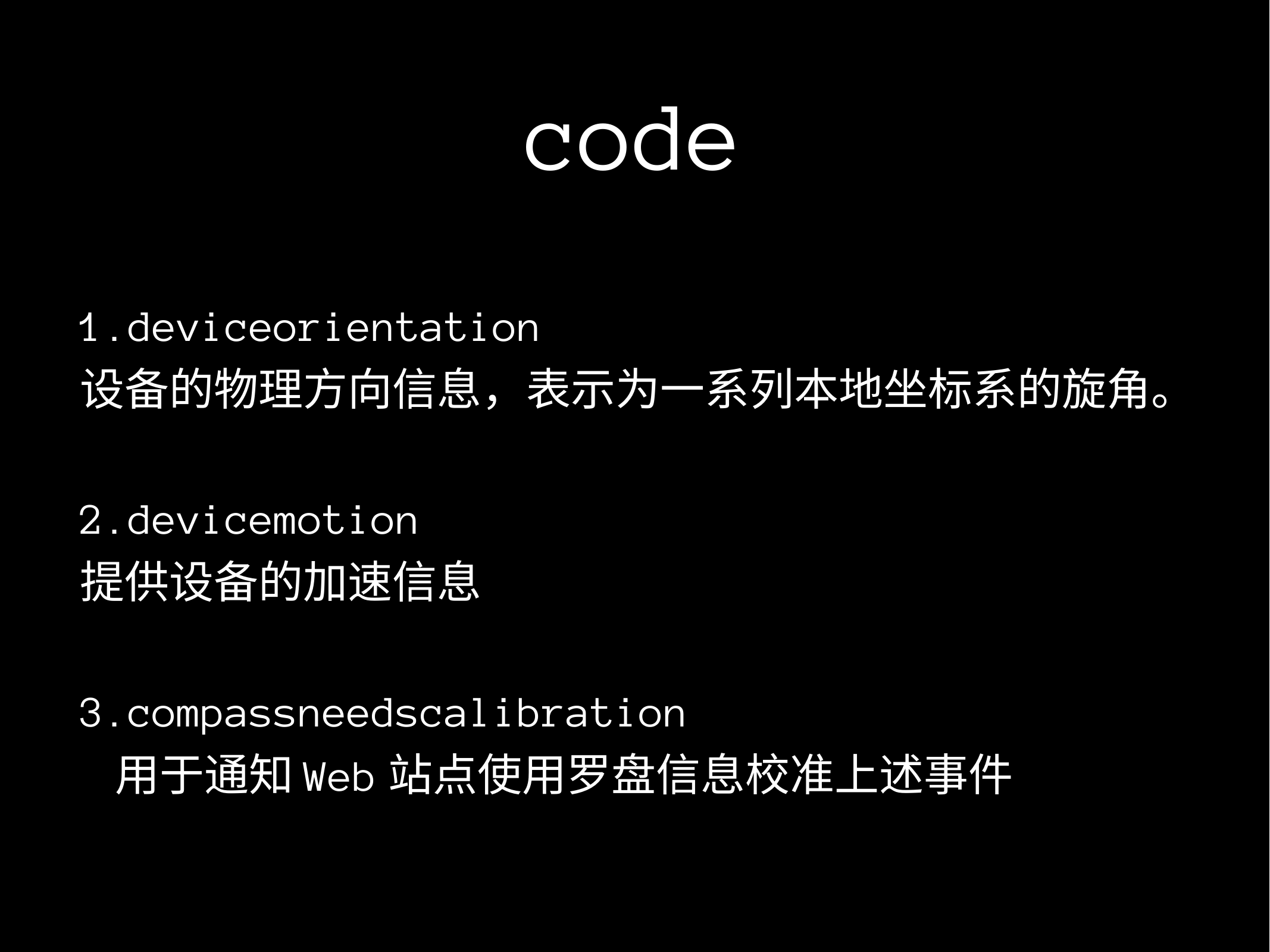

# code
1.deviceorientation
设备的物理方向信息，表示为一系列本地坐标系的旋角。

2.devicemotion
提供设备的加速信息

3.compassneedscalibration
 用于通知Web站点使用罗盘信息校准上述事件